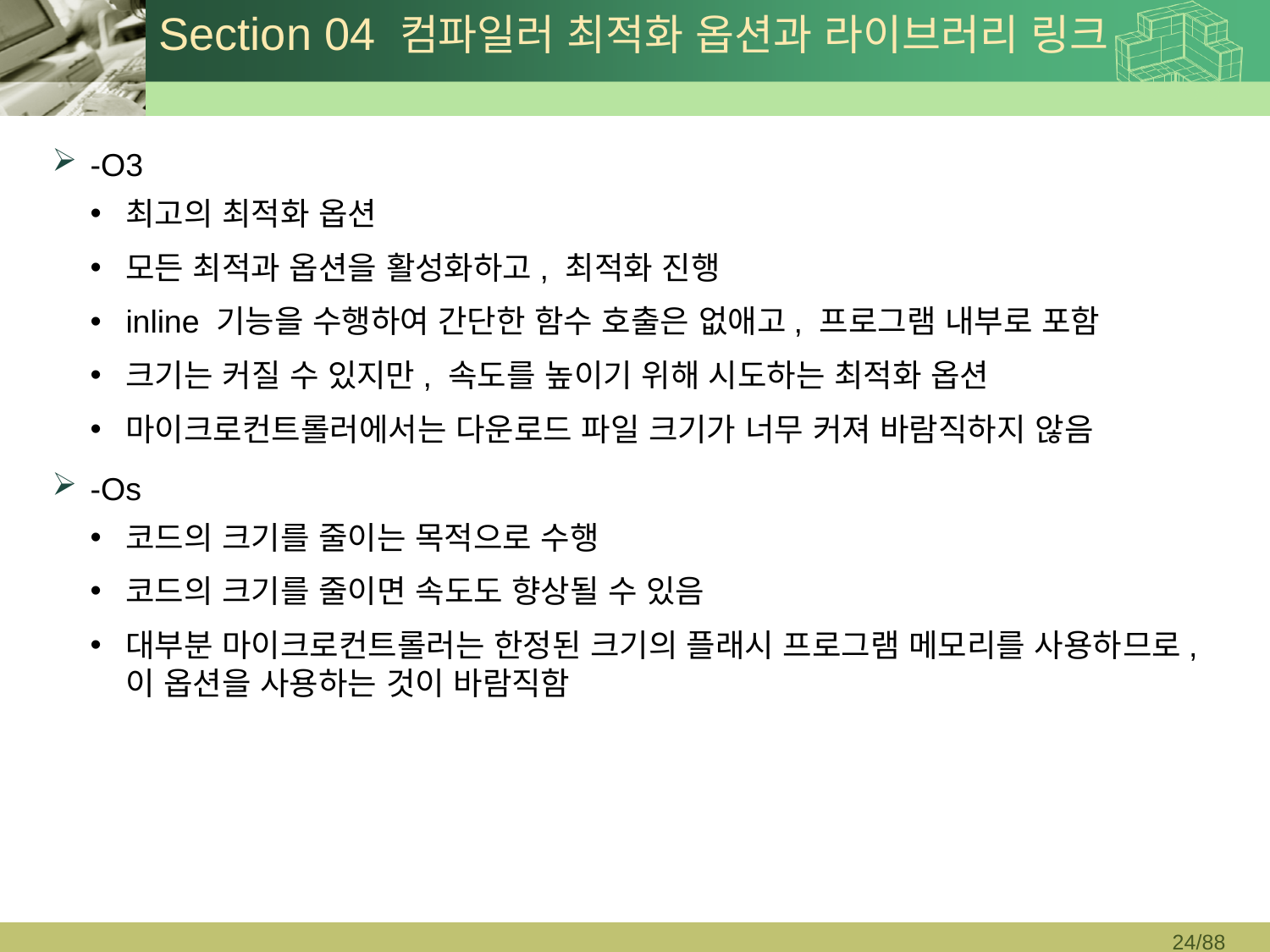

# Section 04 컴파일러 최적화 옵션과 라이브러리 링크
-O3
최고의 최적화 옵션
모든 최적과 옵션을 활성화하고, 최적화 진행
inline 기능을 수행하여 간단한 함수 호출은 없애고, 프로그램 내부로 포함
크기는 커질 수 있지만, 속도를 높이기 위해 시도하는 최적화 옵션
마이크로컨트롤러에서는 다운로드 파일 크기가 너무 커져 바람직하지 않음
-Os
코드의 크기를 줄이는 목적으로 수행
코드의 크기를 줄이면 속도도 향상될 수 있음
대부분 마이크로컨트롤러는 한정된 크기의 플래시 프로그램 메모리를 사용하므로, 이 옵션을 사용하는 것이 바람직함